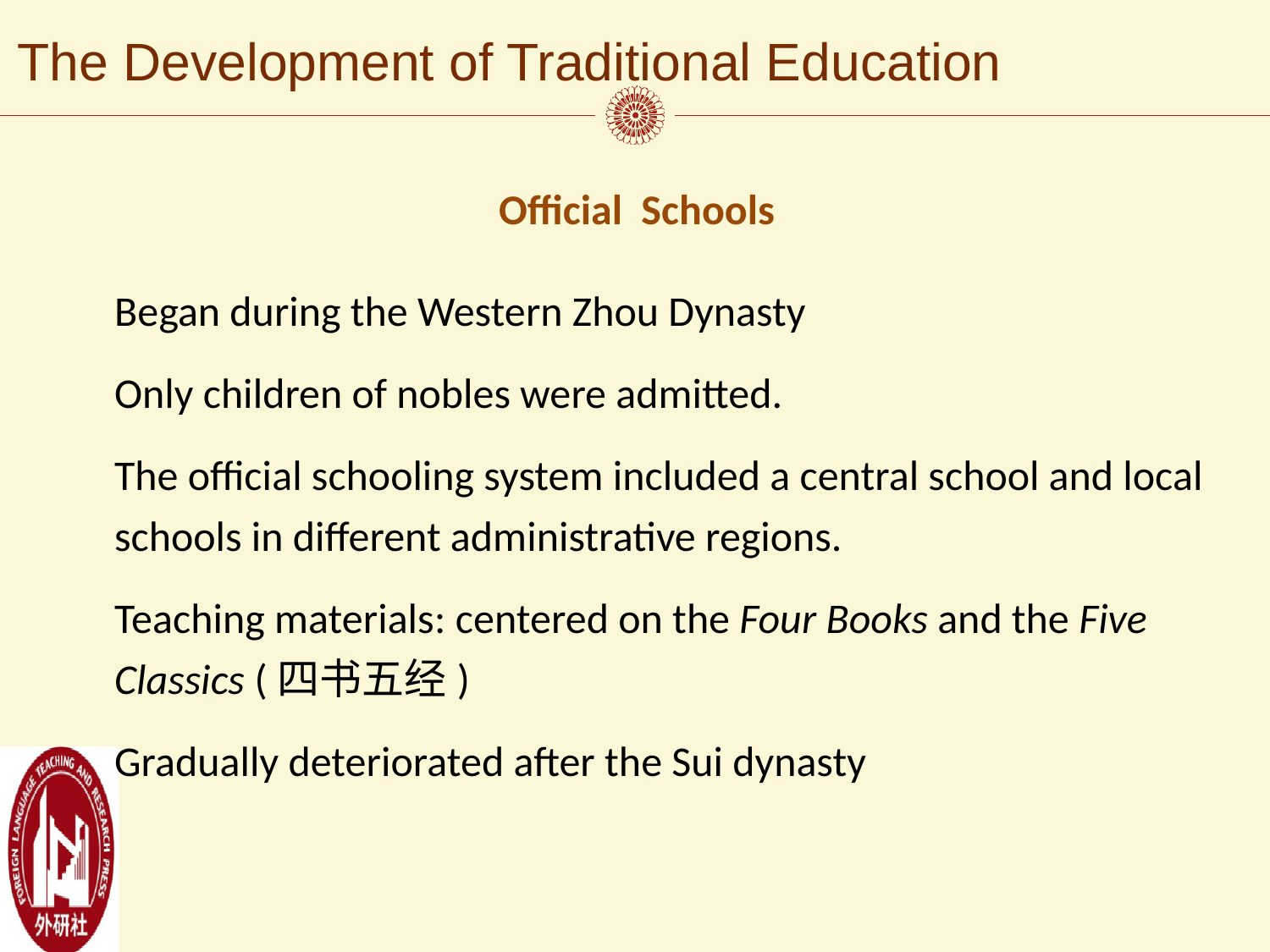

The Development of Traditional Education
Official  Schools
Began during the Western Zhou Dynasty
Only children of nobles were admitted.
The official schooling system included a central school and local schools in different administrative regions.
Teaching materials: centered on the Four Books and the Five Classics (四书五经)
Gradually deteriorated after the Sui dynasty